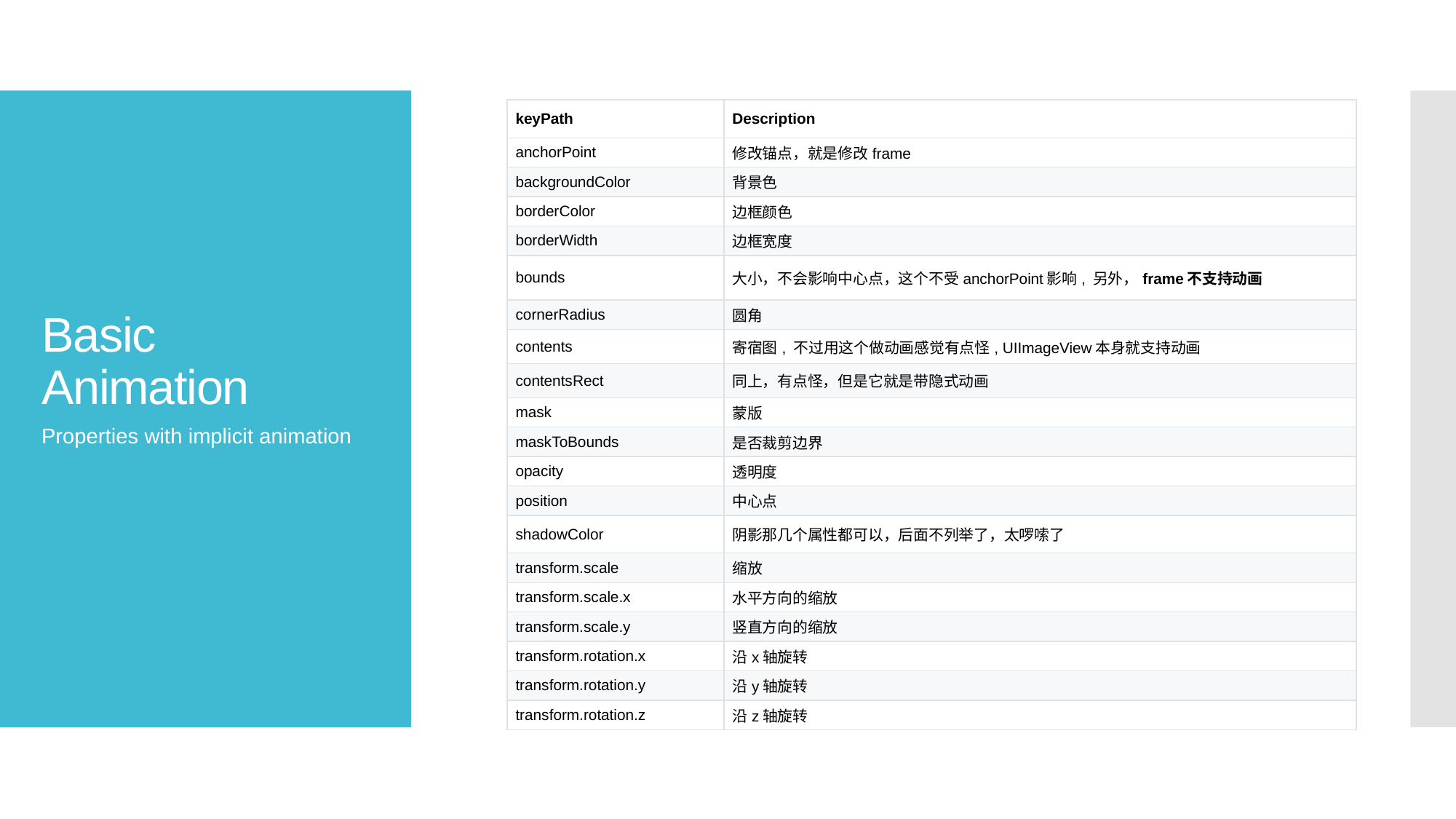

| keyPath | Description |
| --- | --- |
| anchorPoint | 修改锚点，就是修改frame |
| backgroundColor | 背景色 |
| borderColor | 边框颜色 |
| borderWidth | 边框宽度 |
| bounds | 大小，不会影响中心点，这个不受anchorPoint影响, 另外，frame不支持动画 |
| cornerRadius | 圆角 |
| contents | 寄宿图, 不过用这个做动画感觉有点怪, UIImageView本身就支持动画 |
| contentsRect | 同上，有点怪，但是它就是带隐式动画 |
| mask | 蒙版 |
| maskToBounds | 是否裁剪边界 |
| opacity | 透明度 |
| position | 中心点 |
| shadowColor | 阴影那几个属性都可以，后面不列举了，太啰嗦了 |
| transform.scale | 缩放 |
| transform.scale.x | 水平方向的缩放 |
| transform.scale.y | 竖直方向的缩放 |
| transform.rotation.x | 沿x轴旋转 |
| transform.rotation.y | 沿y轴旋转 |
| transform.rotation.z | 沿z轴旋转 |
# Basic Animation
Properties with implicit animation